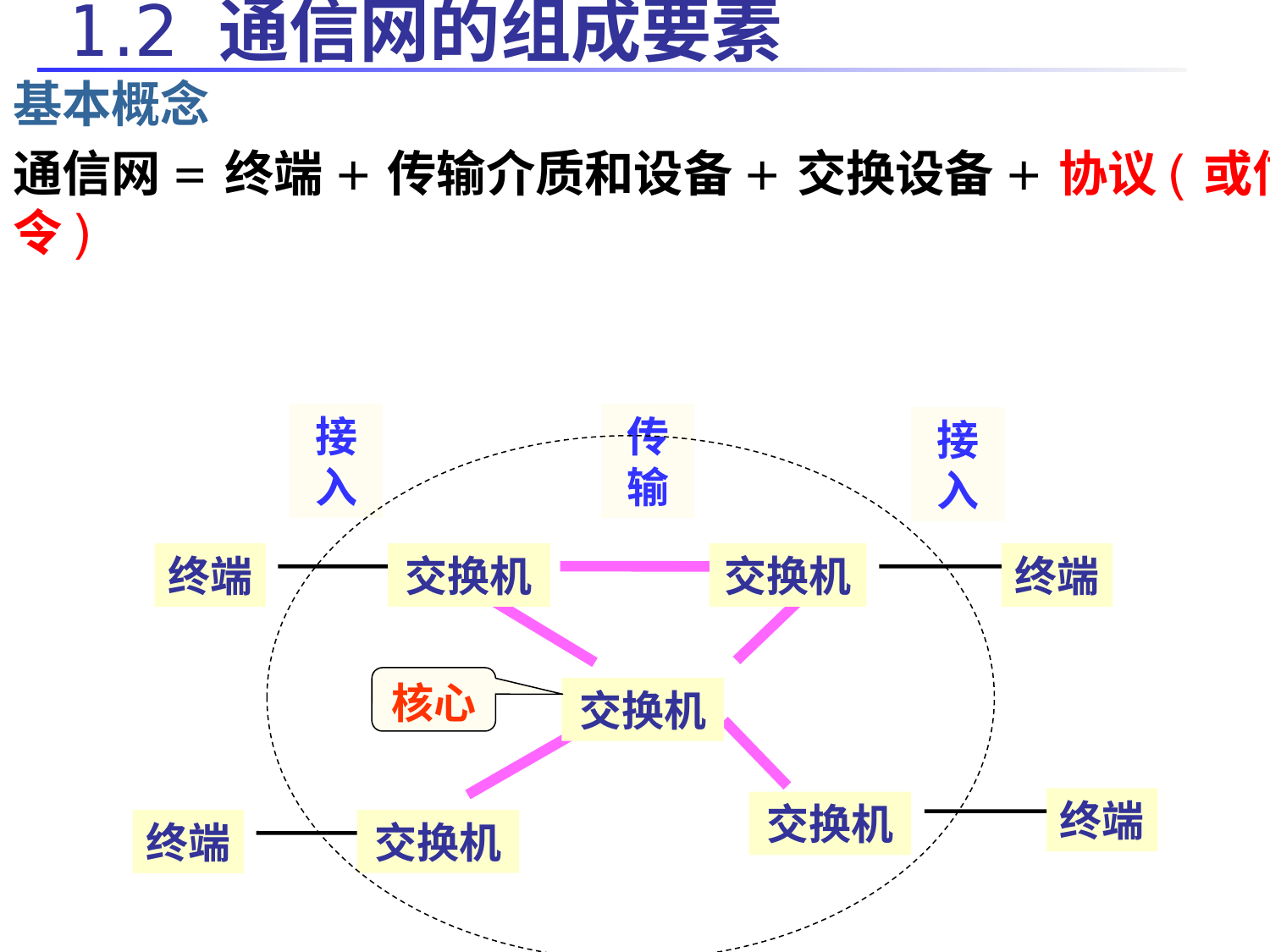

# 1.2 通信网的组成要素
基本概念
通信网=终端+传输介质和设备+交换设备+协议(或信令)
接入
传输
接入

终端
交换机
交换机
终端

核心
交换机

终端
交换机
交换机
终端